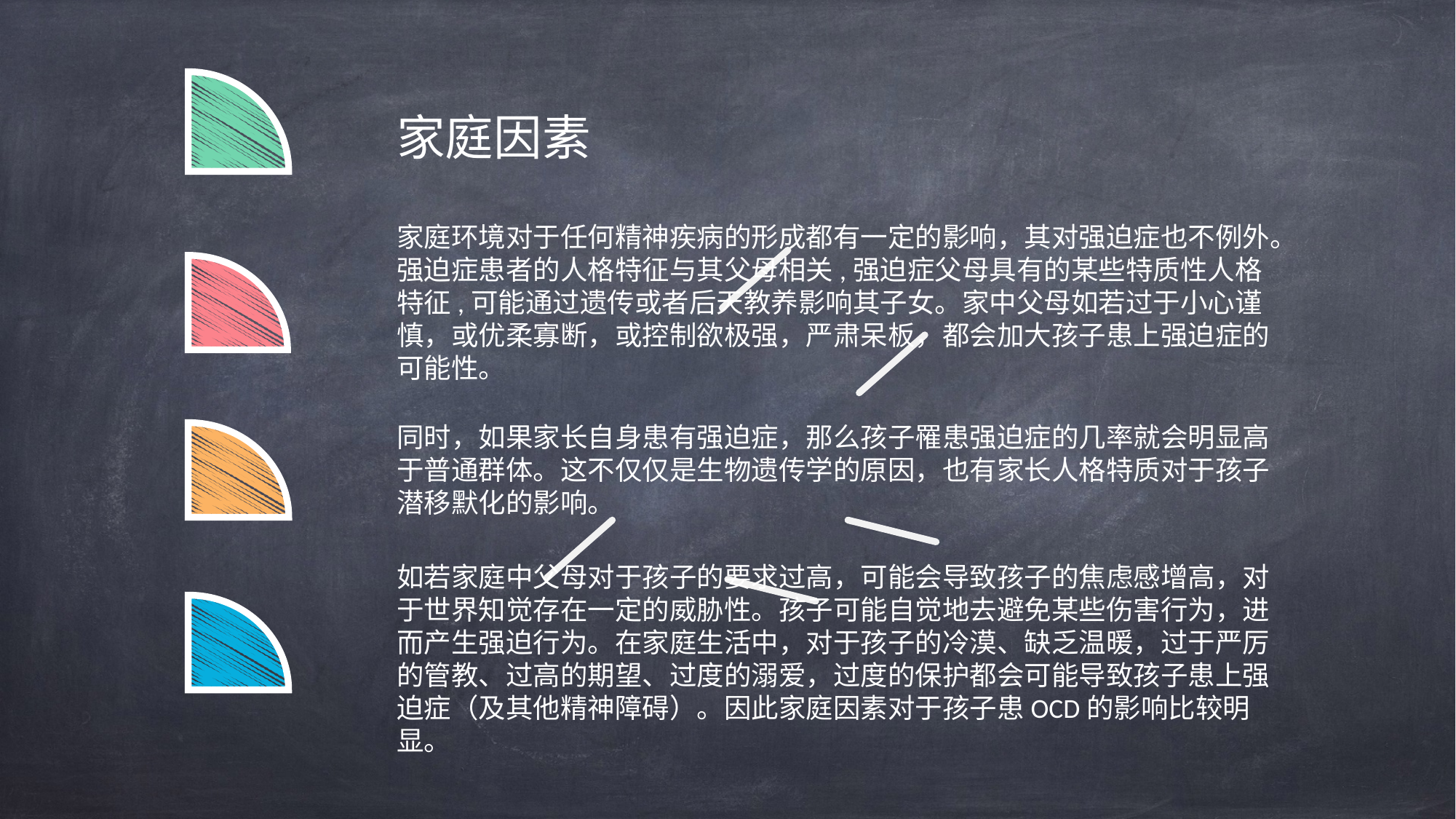

家庭因素

家庭环境对于任何精神疾病的形成都有一定的影响，其对强迫症也不例外。
强迫症患者的人格特征与其父母相关,强迫症父母具有的某些特质性人格特征,可能通过遗传或者后天教养影响其子女。家中父母如若过于小心谨慎，或优柔寡断，或控制欲极强，严肃呆板，都会加大孩子患上强迫症的可能性。

同时，如果家长自身患有强迫症，那么孩子罹患强迫症的几率就会明显高于普通群体。这不仅仅是生物遗传学的原因，也有家长人格特质对于孩子潜移默化的影响。
如若家庭中父母对于孩子的要求过高，可能会导致孩子的焦虑感增高，对于世界知觉存在一定的威胁性。孩子可能自觉地去避免某些伤害行为，进而产生强迫行为。在家庭生活中，对于孩子的冷漠、缺乏温暖，过于严厉的管教、过高的期望、过度的溺爱，过度的保护都会可能导致孩子患上强迫症（及其他精神障碍）。因此家庭因素对于孩子患OCD的影响比较明显。